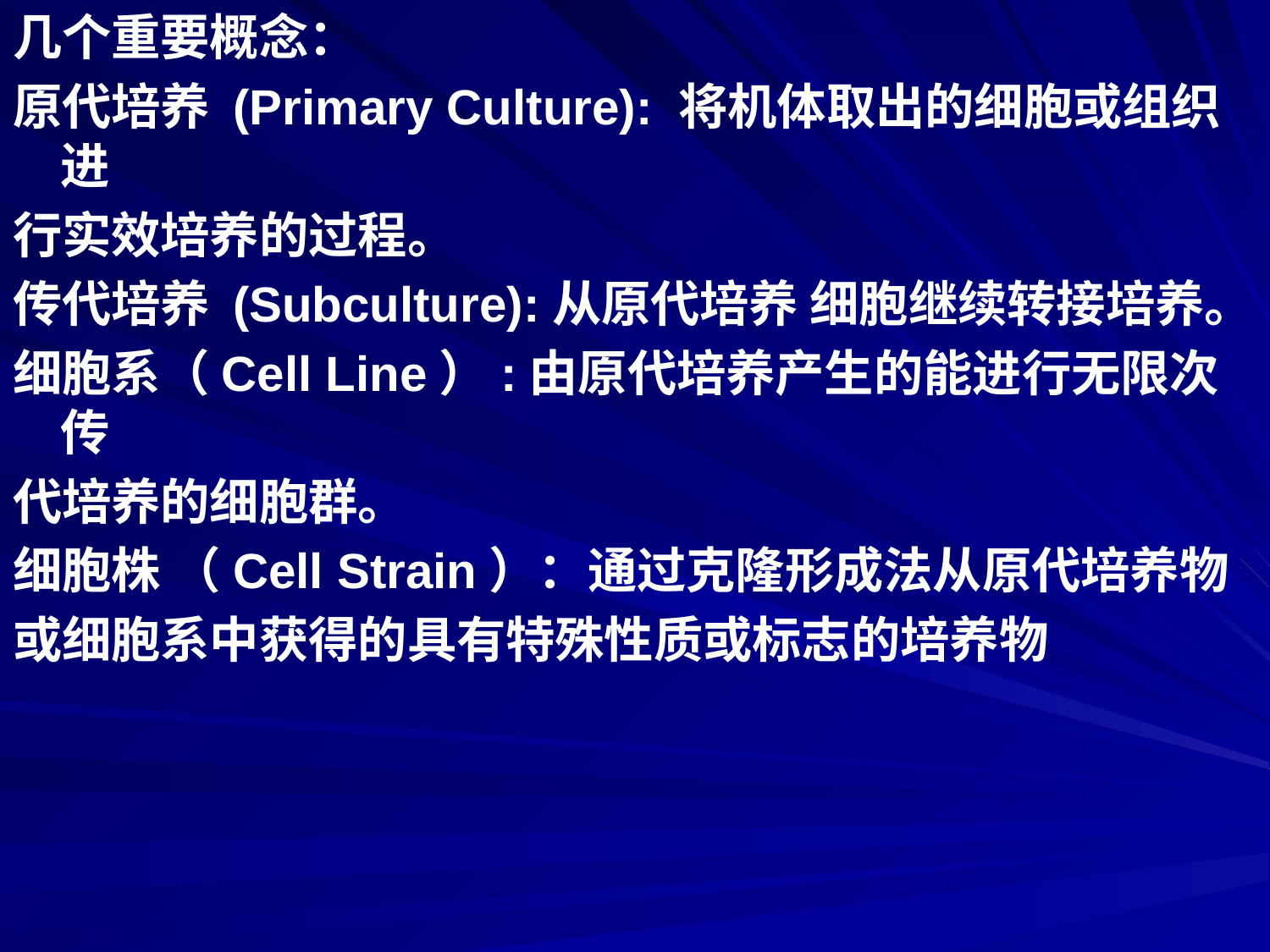

几个重要概念：
原代培养 (Primary Culture): 将机体取出的细胞或组织进
行实效培养的过程。
传代培养 (Subculture):从原代培养 细胞继续转接培养。
细胞系（Cell Line）:由原代培养产生的能进行无限次传
代培养的细胞群。
细胞株 （Cell Strain）：通过克隆形成法从原代培养物
或细胞系中获得的具有特殊性质或标志的培养物